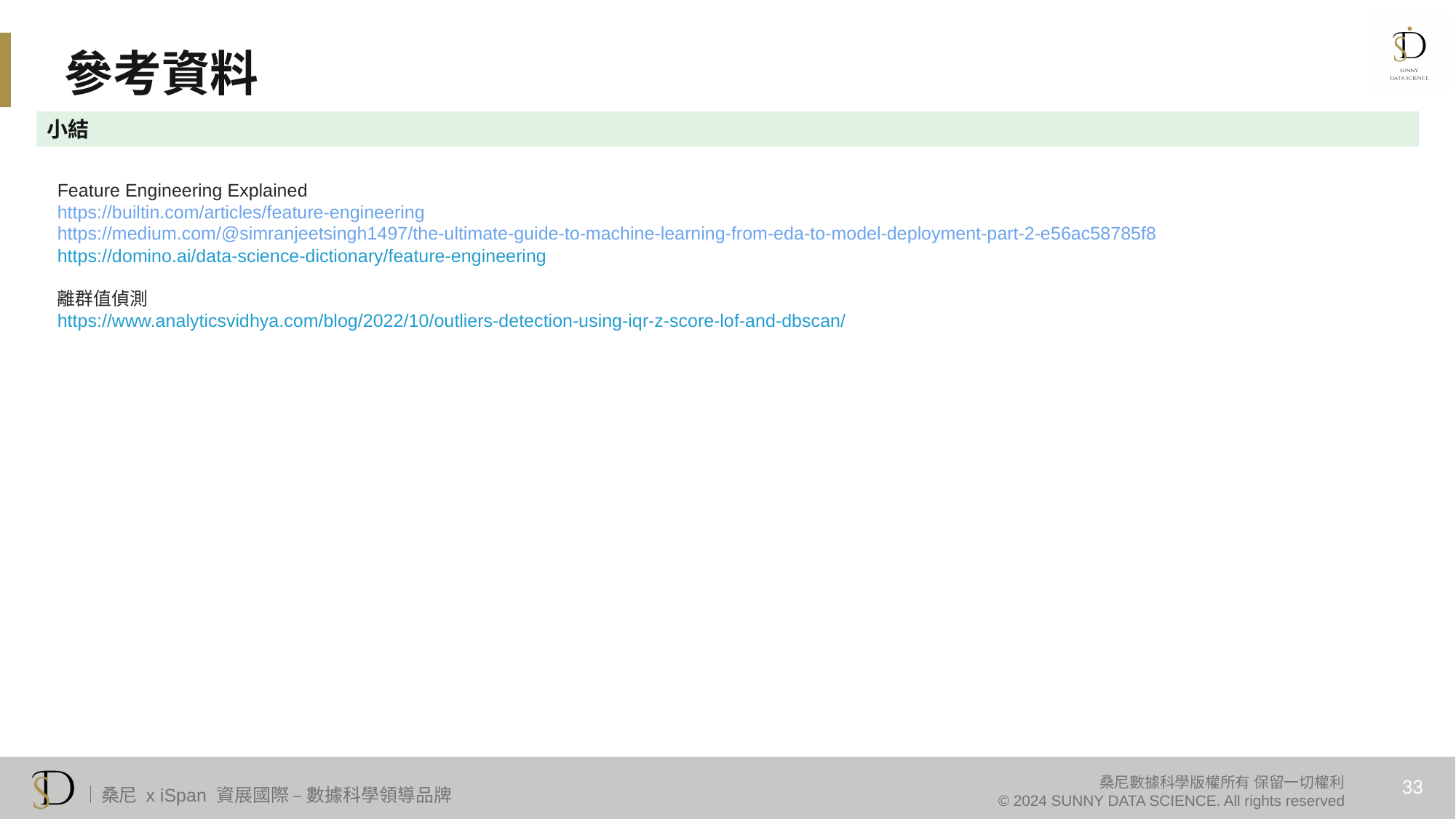

參考資料
小結
Feature Engineering Explained
https://builtin.com/articles/feature-engineering
https://medium.com/@simranjeetsingh1497/the-ultimate-guide-to-machine-learning-from-eda-to-model-deployment-part-2-e56ac58785f8
https://domino.ai/data-science-dictionary/feature-engineering

離群值偵測
https://www.analyticsvidhya.com/blog/2022/10/outliers-detection-using-iqr-z-score-lof-and-dbscan/